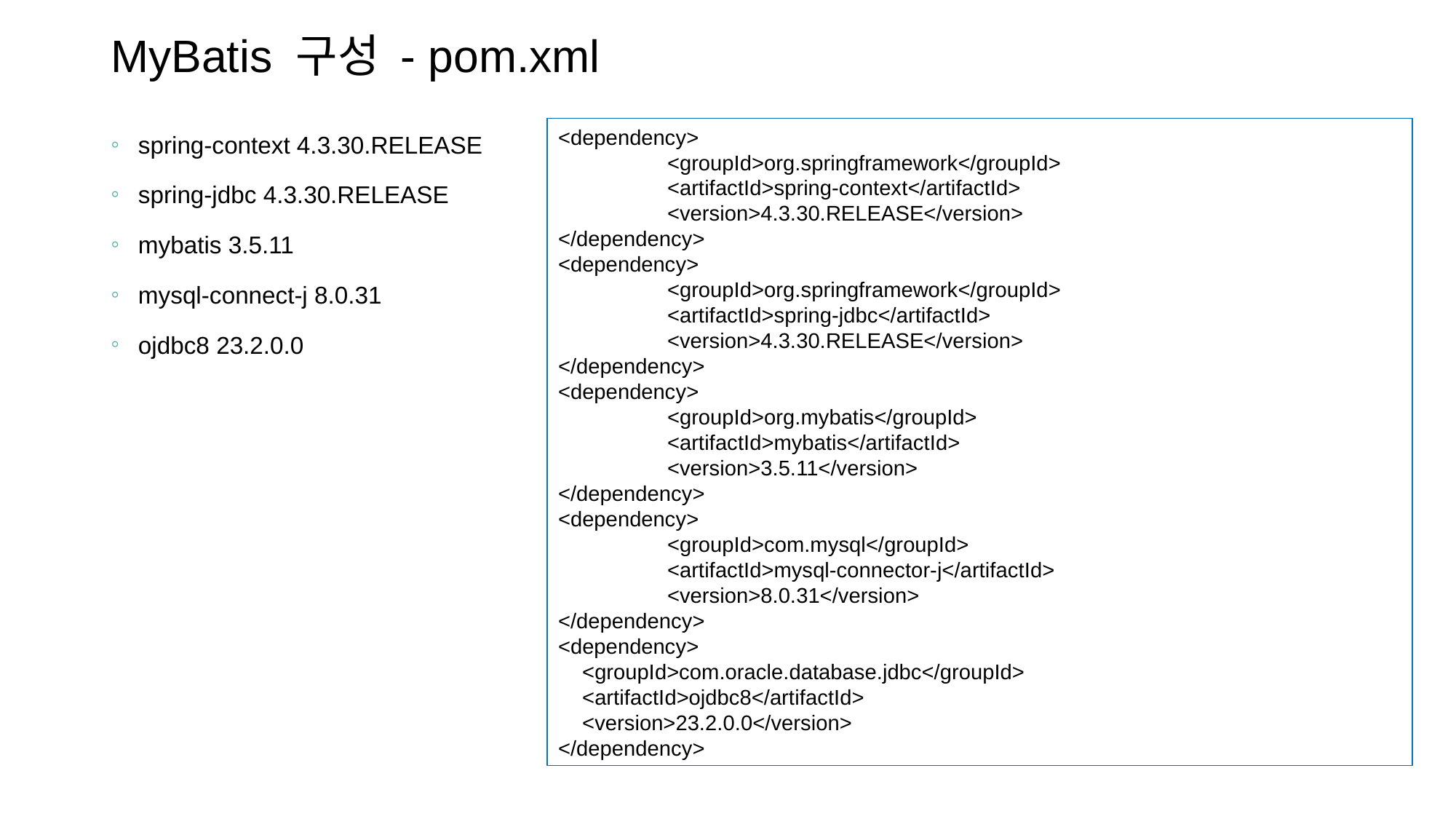

# MyBatis 구성 - pom.xml
spring-context 4.3.30.RELEASE
spring-jdbc 4.3.30.RELEASE
mybatis 3.5.11
mysql-connect-j 8.0.31
ojdbc8 23.2.0.0
<dependency>
	<groupId>org.springframework</groupId>
	<artifactId>spring-context</artifactId>
	<version>4.3.30.RELEASE</version>
</dependency>
<dependency>
	<groupId>org.springframework</groupId>
	<artifactId>spring-jdbc</artifactId>
	<version>4.3.30.RELEASE</version>
</dependency>
<dependency>
	<groupId>org.mybatis</groupId>
	<artifactId>mybatis</artifactId>
	<version>3.5.11</version>
</dependency>
<dependency>
	<groupId>com.mysql</groupId>
	<artifactId>mysql-connector-j</artifactId>
	<version>8.0.31</version>
</dependency>
<dependency>
    <groupId>com.oracle.database.jdbc</groupId>
    <artifactId>ojdbc8</artifactId>
    <version>23.2.0.0</version>
</dependency>